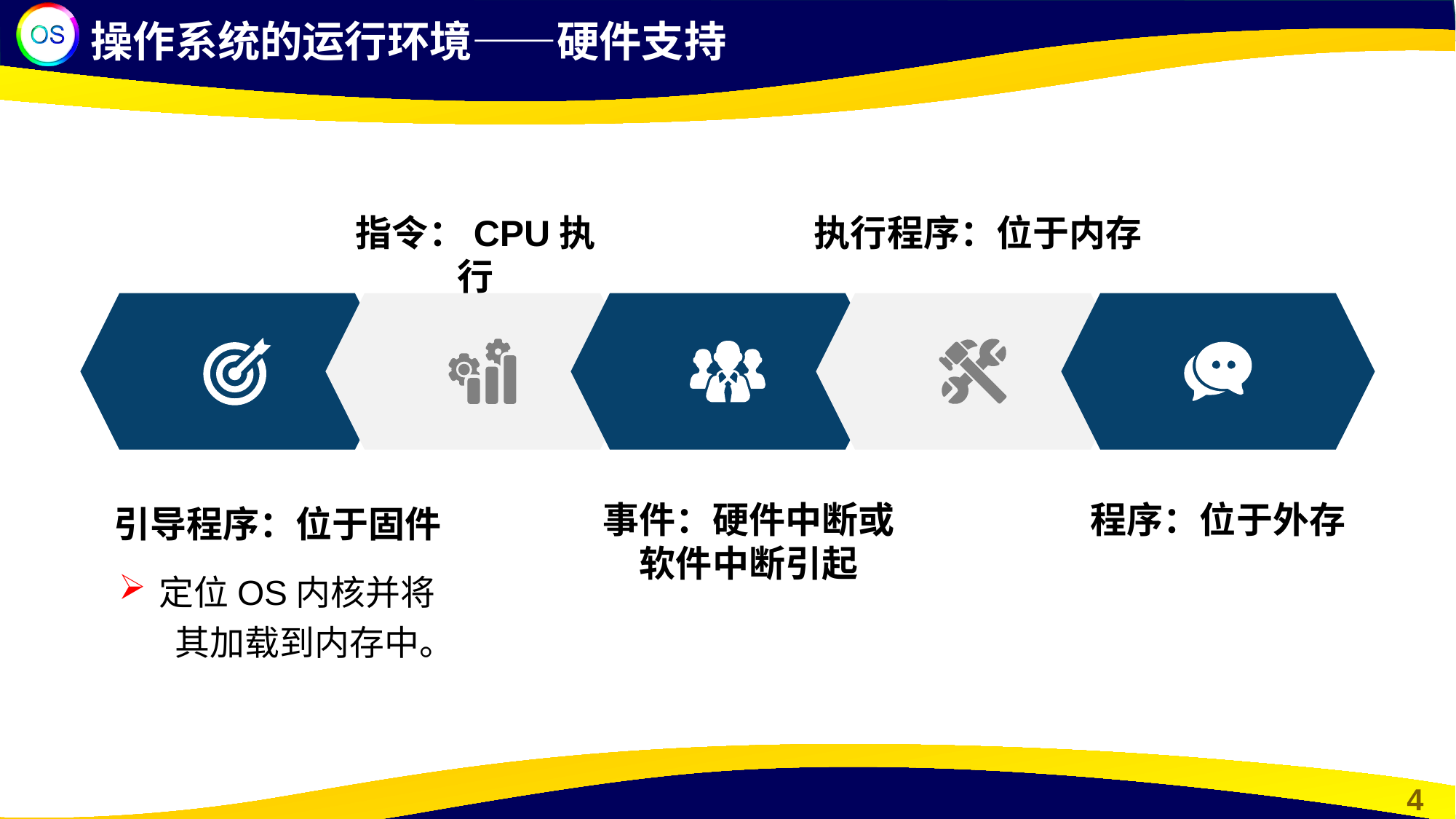

操作系统的运行环境——硬件支持
指令：CPU执行
执行程序：位于内存

程序：位于外存
事件：硬件中断或软件中断引起
引导程序：位于固件
定位OS内核并将其加载到内存中。